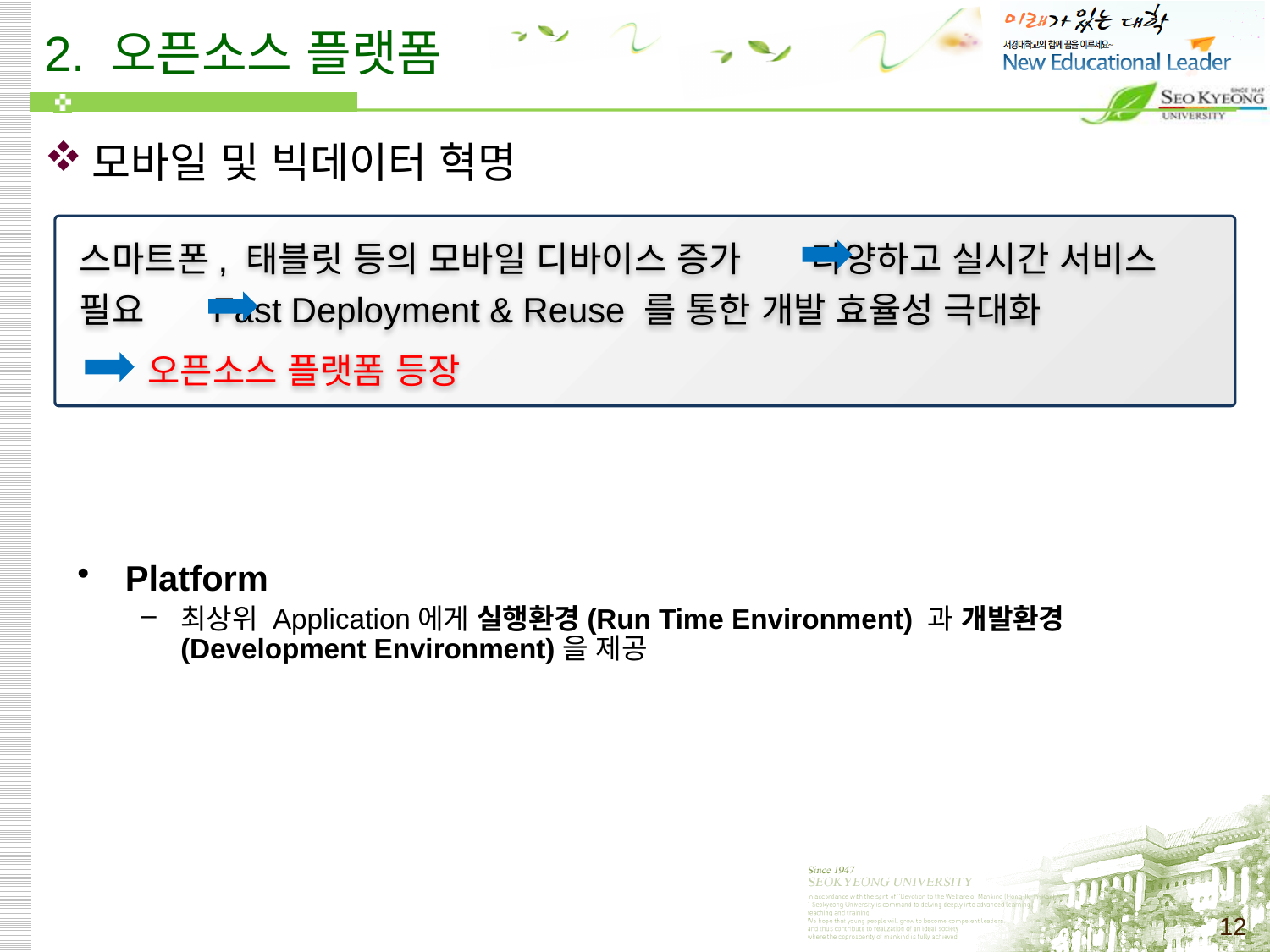

# 2. 오픈소스 플랫폼
모바일 및 빅데이터 혁명

스마트폰, 태블릿 등의 모바일 디바이스 증가       다양하고 실시간 서비스 필요      Fast Deployment & Reuse 를 통한 개발 효율성 극대화
      오픈소스 플랫폼 등장

Platform
최상위 Application에게 실행환경(Run Time Environment) 과 개발환경(Development Environment)을 제공